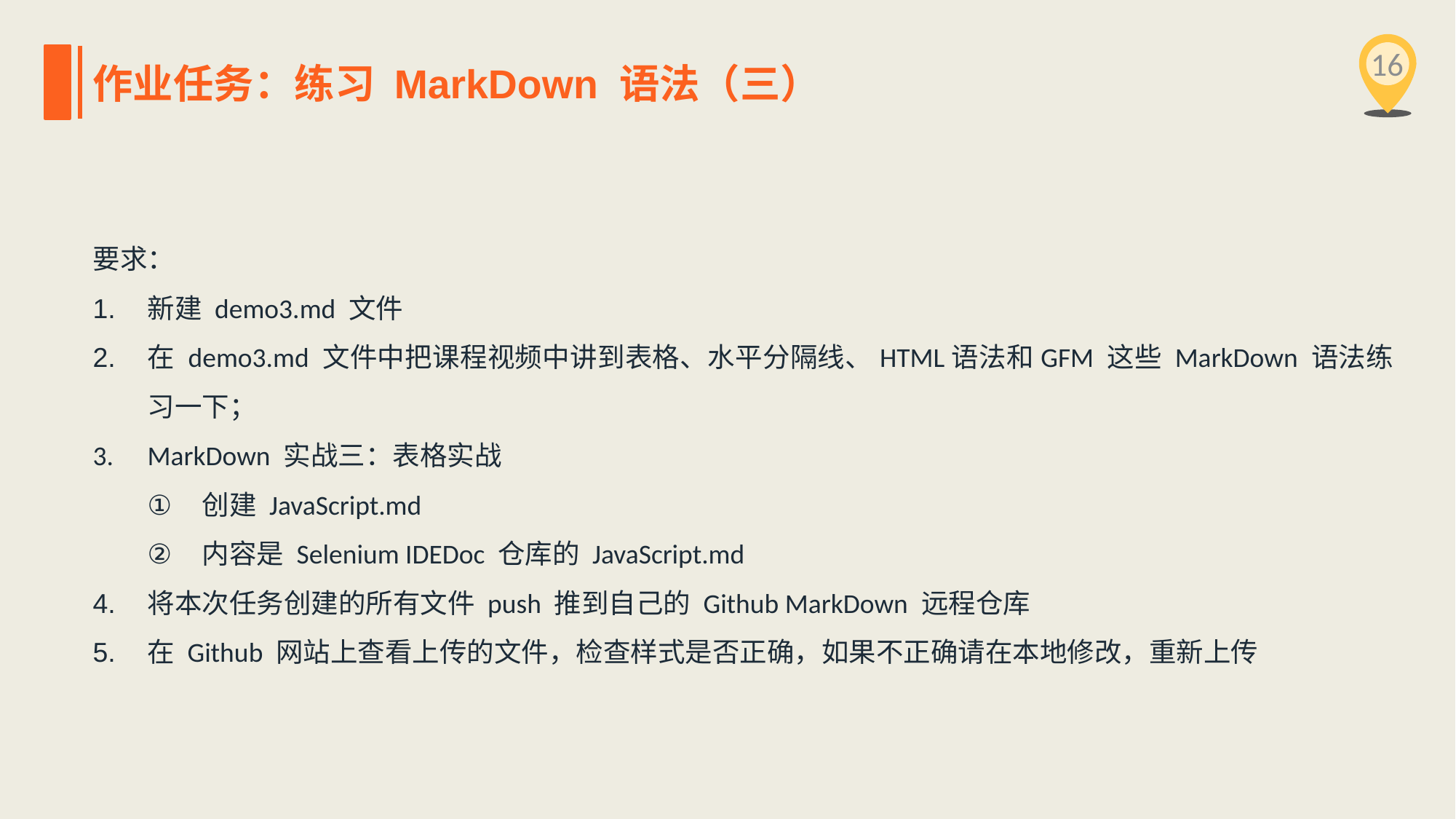

16

作业任务：练习 MarkDown 语法（三）
要求：
新建 demo3.md 文件
在 demo3.md 文件中把课程视频中讲到表格、水平分隔线、HTML语法和GFM 这些 MarkDown 语法练习一下；
MarkDown 实战三：表格实战
创建 JavaScript.md
内容是 Selenium IDEDoc 仓库的 JavaScript.md
将本次任务创建的所有文件 push 推到自己的 Github MarkDown 远程仓库
在 Github 网站上查看上传的文件，检查样式是否正确，如果不正确请在本地修改，重新上传